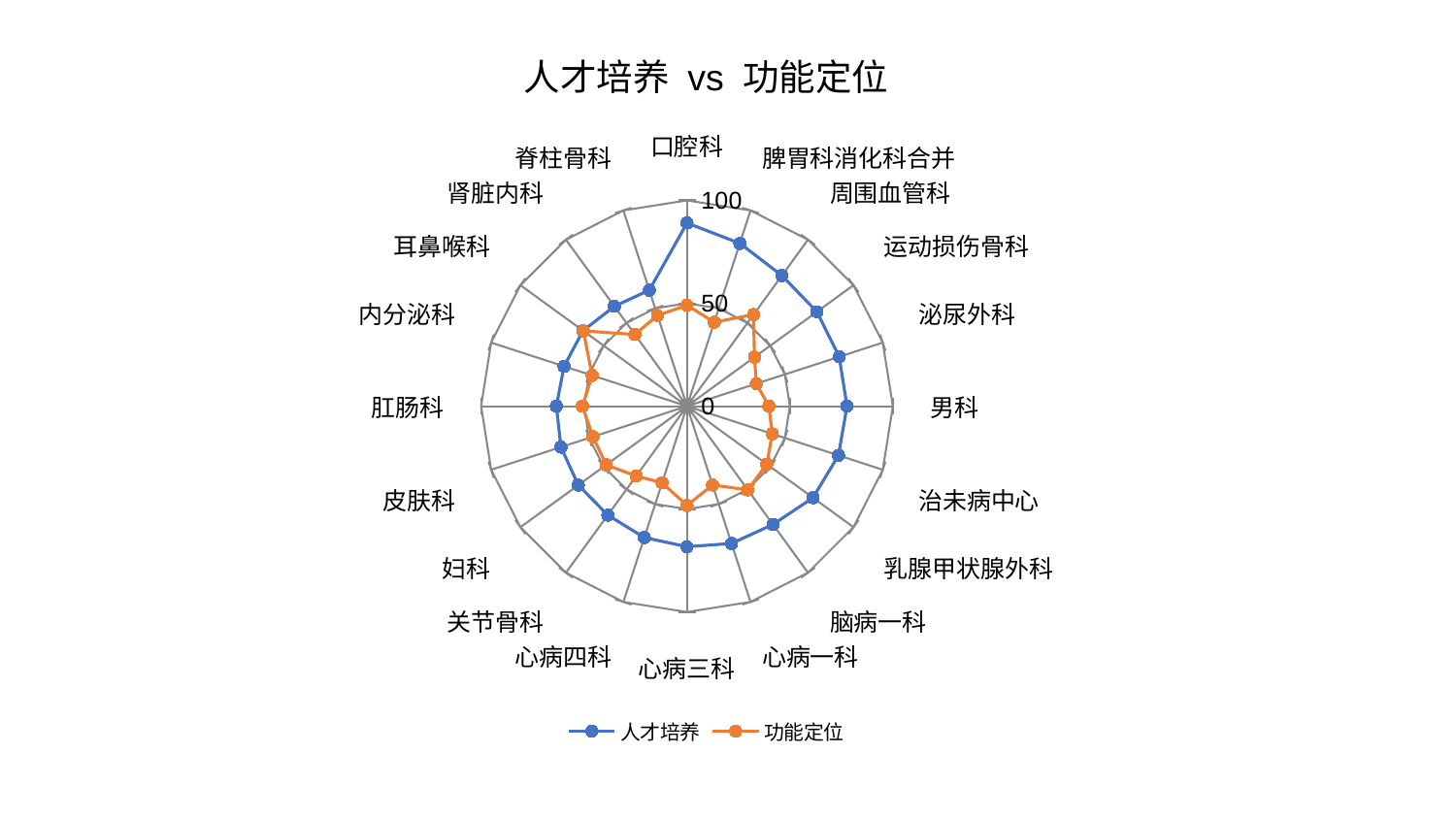

### Chart: 人才培养 vs 功能定位

| Category | 人才培养 | 功能定位 |
|---|---|---|
| 口腔科 | 89.00640988697346 | 49.07369694709504 |
| 脾胃科消化科合并 | 83.17424554710172 | 42.887089970974685 |
| 周围血管科 | 78.47062561825612 | 55.043814217275845 |
| 运动损伤骨科 | 78.04075117258827 | 40.56876382076509 |
| 泌尿外科 | 77.7644001772398 | 35.46483171387057 |
| 男科 | 77.7367003474695 | 39.784391077835316 |
| 治未病中心 | 77.36701510866858 | 43.565481753819356 |
| 乳腺甲状腺外科 | 75.69733965301866 | 47.948699860071756 |
| 脑病一科 | 71.04863046680352 | 50.28907128791475 |
| 心病一科 | 70.15384974633714 | 40.27090637351141 |
| 心病三科 | 68.28999505779929 | 48.2414216544729 |
| 心病四科 | 67.09576840859869 | 39.13461403463167 |
| 关节骨科 | 65.42758467891778 | 41.97513414561318 |
| 妇科 | 65.24217055670607 | 48.48384695434626 |
| 皮肤科 | 64.3484610533374 | 48.03722699277236 |
| 肛肠科 | 63.4426645817195 | 50.77662521010202 |
| 内分泌科 | 62.76454489134679 | 48.424658408777596 |
| 耳鼻喉科 | 62.39644026104687 | 62.24413627735147 |
| 肾脏内科 | 59.98420651306092 | 43.07010461397771 |
| 脊柱骨科 | 59.250672176989184 | 46.35384323030102 |
88